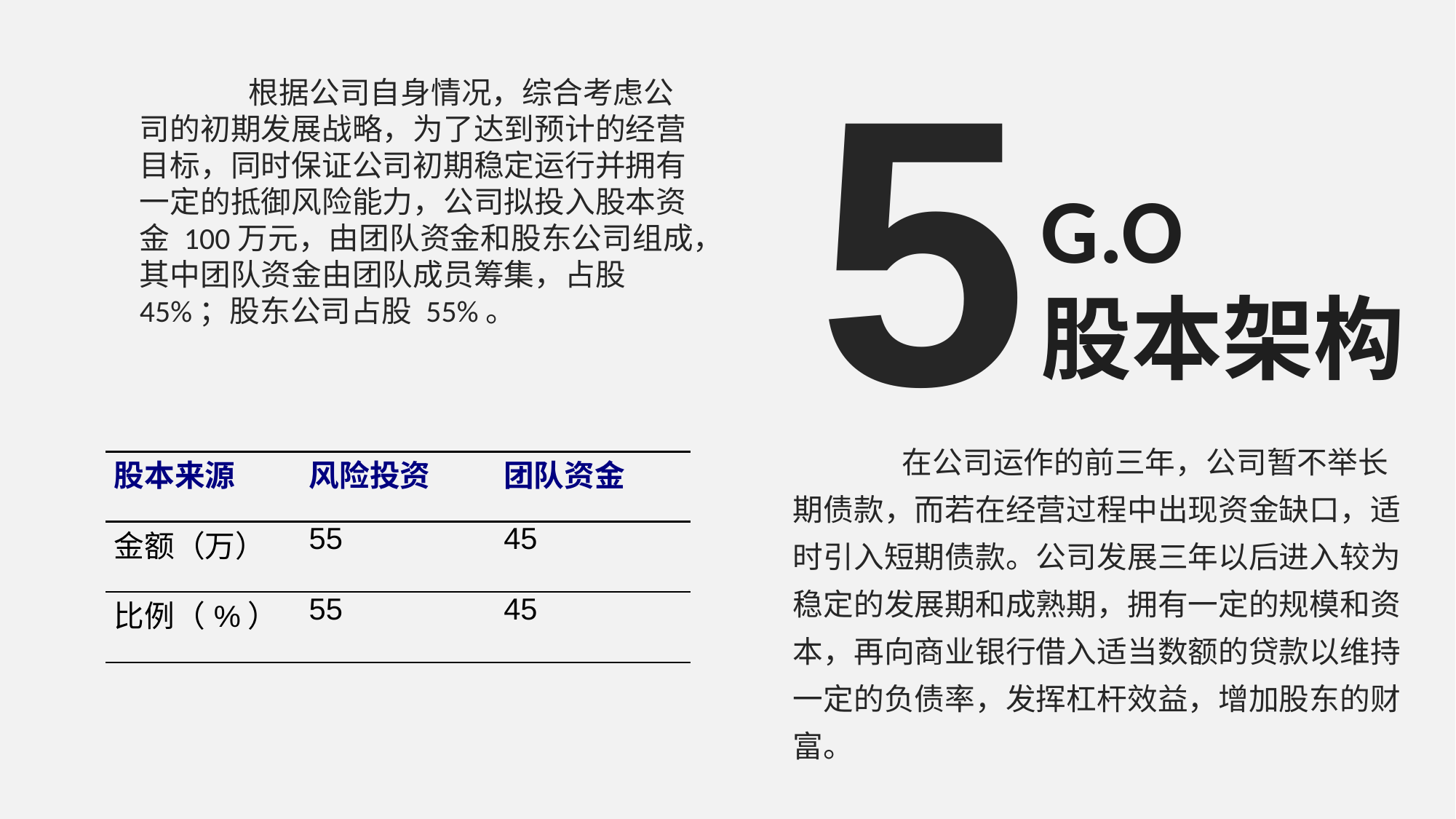

5
	根据公司自身情况，综合考虑公司的初期发展战略，为了达到预计的经营目标，同时保证公司初期稳定运行并拥有一定的抵御风险能力，公司拟投入股本资金 100万元，由团队资金和股东公司组成，其中团队资金由团队成员筹集，占股 45%；股东公司占股 55%。

G.O
股本架构
	在公司运作的前三年，公司暂不举长期债款，而若在经营过程中出现资金缺口，适时引入短期债款。公司发展三年以后进入较为稳定的发展期和成熟期，拥有一定的规模和资本，再向商业银行借入适当数额的贷款以维持一定的负债率，发挥杠杆效益，增加股东的财富。
| 股本来源 | 风险投资 | 团队资金 |
| --- | --- | --- |
| 金额（万） | 55 | 45 |
| 比例（%） | 55 | 45 |